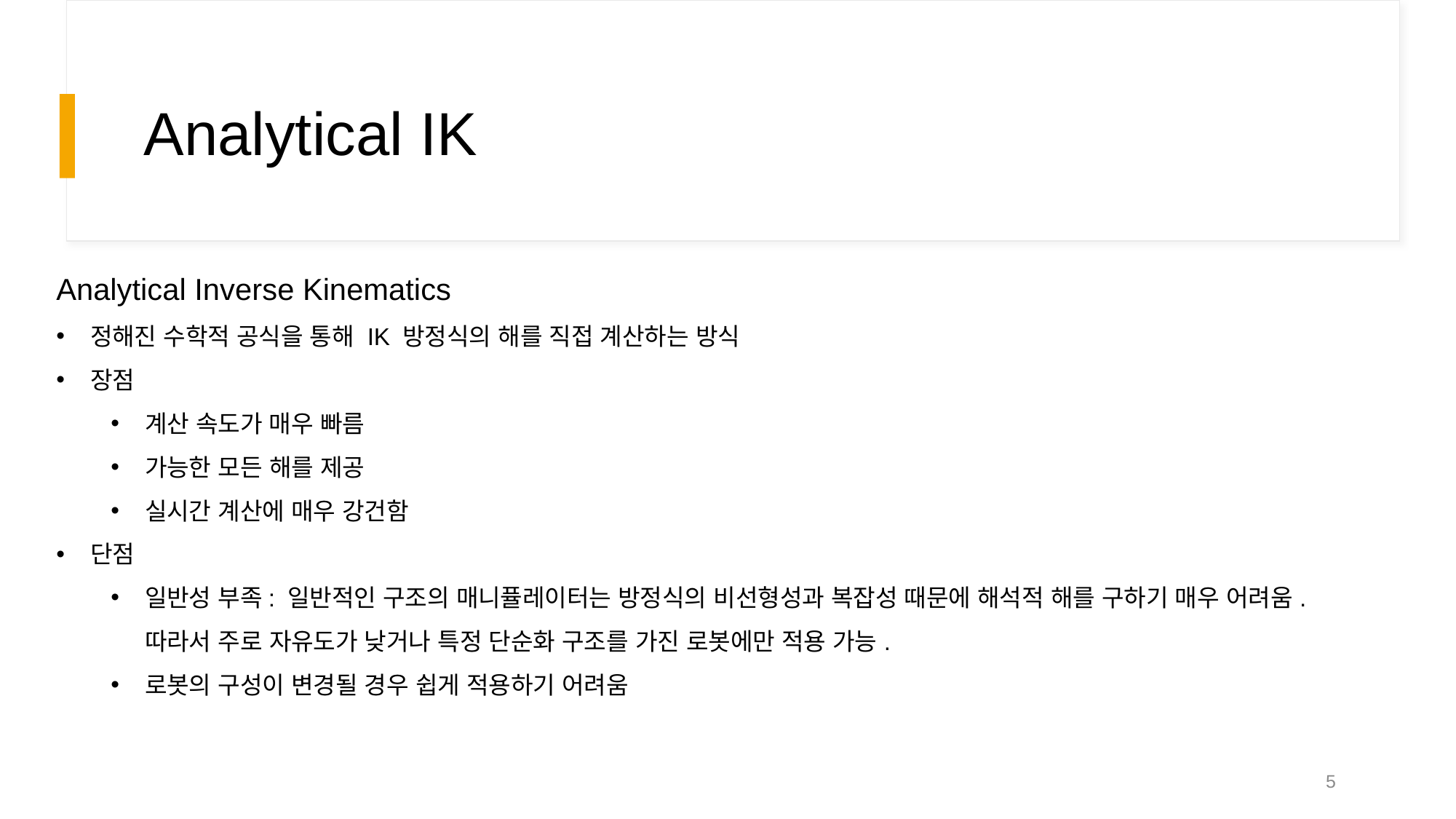

# Analytical IK
Analytical Inverse Kinematics
정해진 수학적 공식을 통해 IK 방정식의 해를 직접 계산하는 방식
장점
계산 속도가 매우 빠름
가능한 모든 해를 제공
실시간 계산에 매우 강건함
단점
일반성 부족: 일반적인 구조의 매니퓰레이터는 방정식의 비선형성과 복잡성 때문에 해석적 해를 구하기 매우 어려움.
따라서 주로 자유도가 낮거나 특정 단순화 구조를 가진 로봇에만 적용 가능.
로봇의 구성이 변경될 경우 쉽게 적용하기 어려움
5